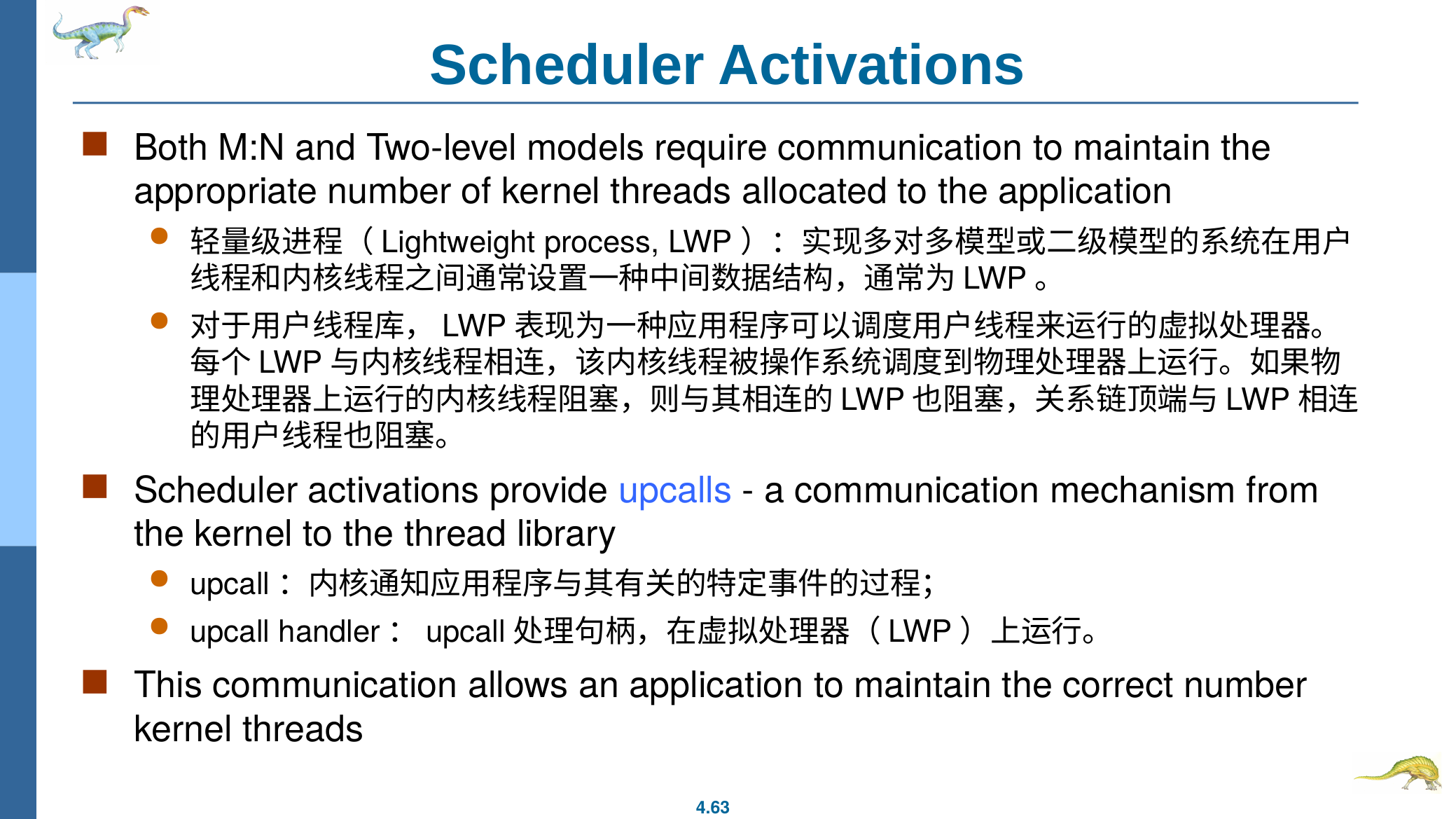

# Scheduler Activations
Both M:N and Two-level models require communication to maintain the appropriate number of kernel threads allocated to the application
轻量级进程（Lightweight process, LWP）：实现多对多模型或二级模型的系统在用户线程和内核线程之间通常设置一种中间数据结构，通常为LWP。
对于用户线程库，LWP表现为一种应用程序可以调度用户线程来运行的虚拟处理器。每个LWP与内核线程相连，该内核线程被操作系统调度到物理处理器上运行。如果物理处理器上运行的内核线程阻塞，则与其相连的LWP也阻塞，关系链顶端与LWP相连的用户线程也阻塞。
Scheduler activations provide upcalls - a communication mechanism from the kernel to the thread library
upcall：内核通知应用程序与其有关的特定事件的过程；
upcall handler：upcall处理句柄，在虚拟处理器（LWP）上运行。
This communication allows an application to maintain the correct number kernel threads